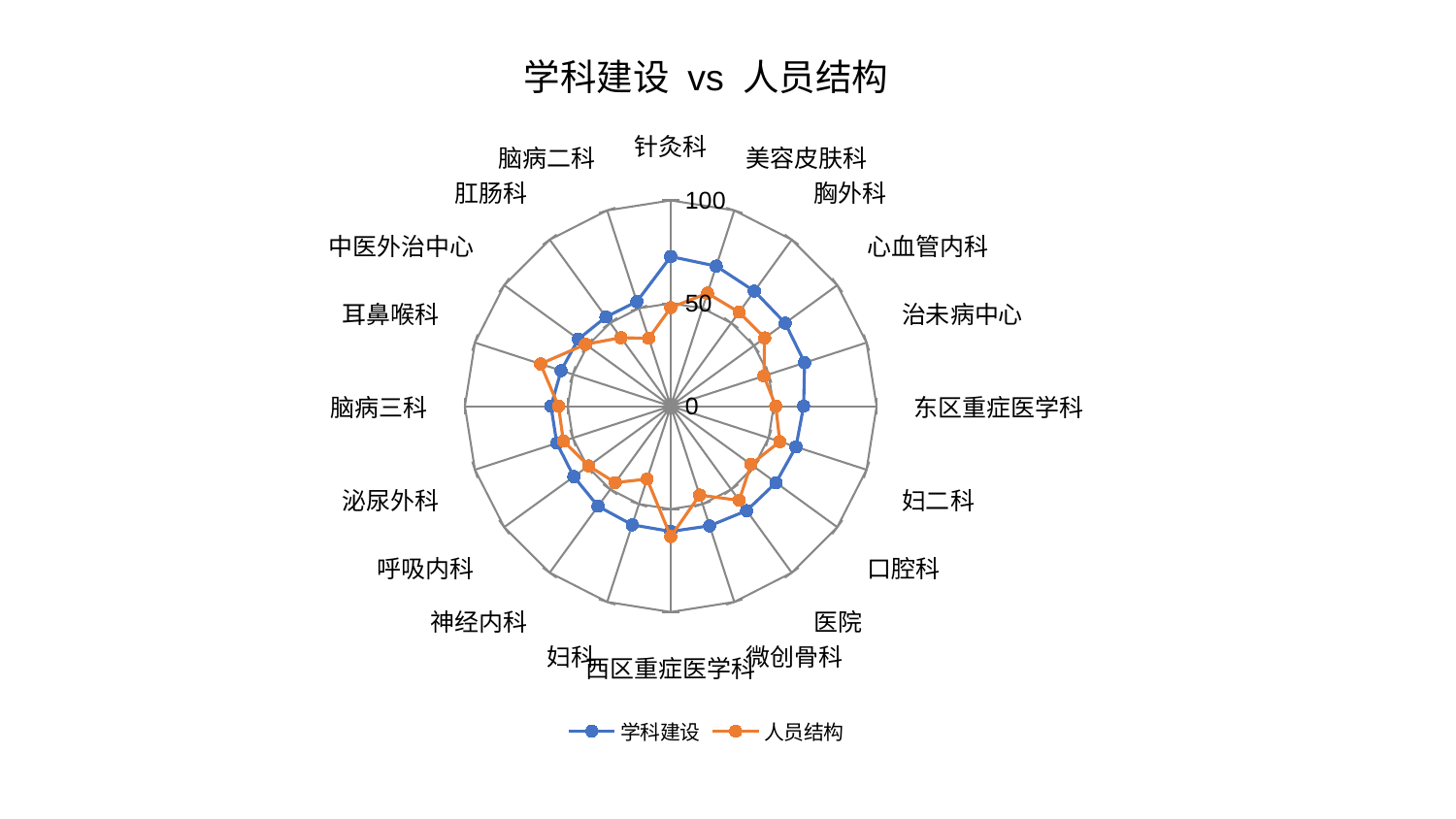

### Chart: 学科建设 vs 人员结构

| Category | 学科建设 | 人员结构 |
|---|---|---|
| 针灸科 | 72.71394706399975 | 47.915787609030424 |
| 美容皮肤科 | 71.56933408587862 | 57.71448945231059 |
| 胸外科 | 69.11666576775397 | 56.44595547783248 |
| 心血管内科 | 68.72284570403382 | 56.42541348288761 |
| 治未病中心 | 68.39875391013786 | 47.57275030750034 |
| 东区重症医学科 | 64.54049732158323 | 51.0223993161271 |
| 妇二科 | 63.98075927921778 | 55.70790130884029 |
| 口腔科 | 63.19593939787148 | 48.15051858285683 |
| 医院 | 62.73910434587565 | 56.57713417571771 |
| 微创骨科 | 61.14762395722594 | 45.4085912939873 |
| 西区重症医学科 | 60.86203687827131 | 63.38870258729589 |
| 妇科 | 60.6177718293278 | 37.23821569199278 |
| 神经内科 | 60.10065540128972 | 45.90421385951358 |
| 呼吸内科 | 58.20416972194143 | 49.33320162444039 |
| 泌尿外科 | 58.19733962770981 | 54.84254482905688 |
| 脑病三科 | 58.18333491860853 | 54.53057826421484 |
| 耳鼻喉科 | 56.00884003803281 | 66.49356996814713 |
| 中医外治中心 | 55.47004550007859 | 51.18013093799854 |
| 肛肠科 | 53.576516814275095 | 41.15023150723613 |
| 脑病二科 | 53.40471664183753 | 34.67520631322951 |
14